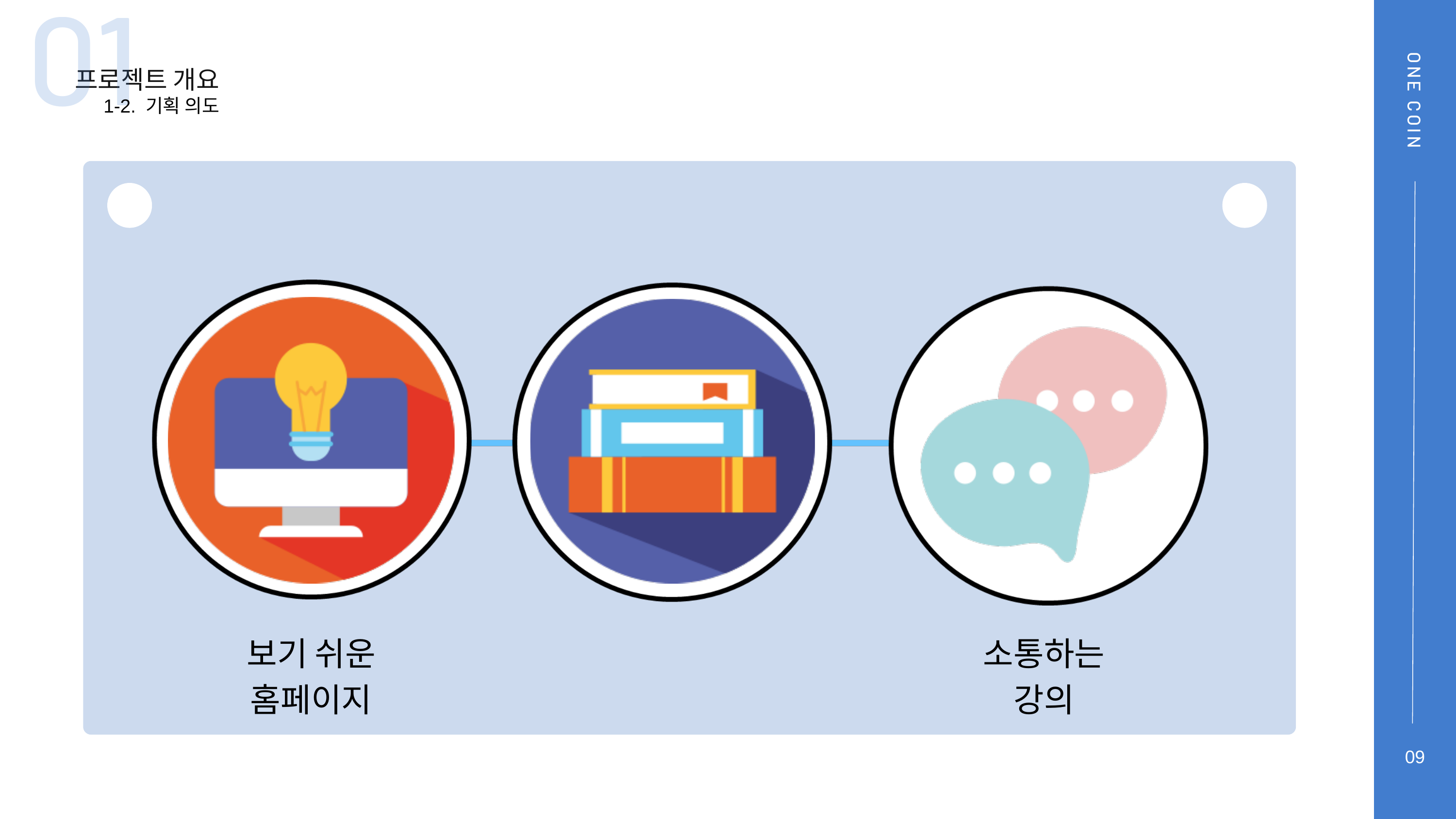

01
프로젝트 개요
1-2. 기획 의도
ONE COIN

보기 쉬운 홈페이지
소통하는 강의
09